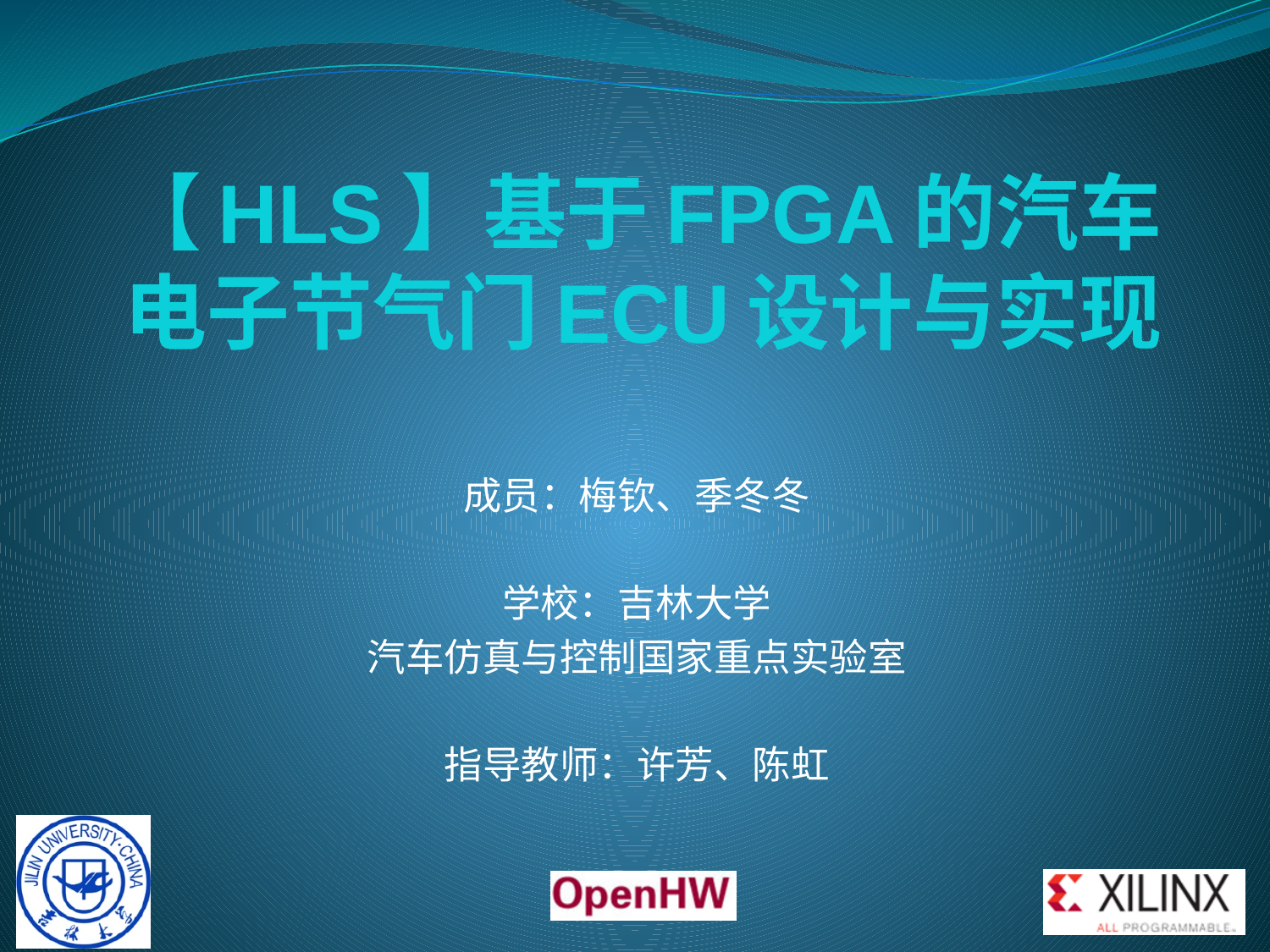

# 【HLS】基于FPGA的汽车电子节气门ECU设计与实现
成员：梅钦、季冬冬

学校：吉林大学
汽车仿真与控制国家重点实验室

指导教师：许芳、陈虹